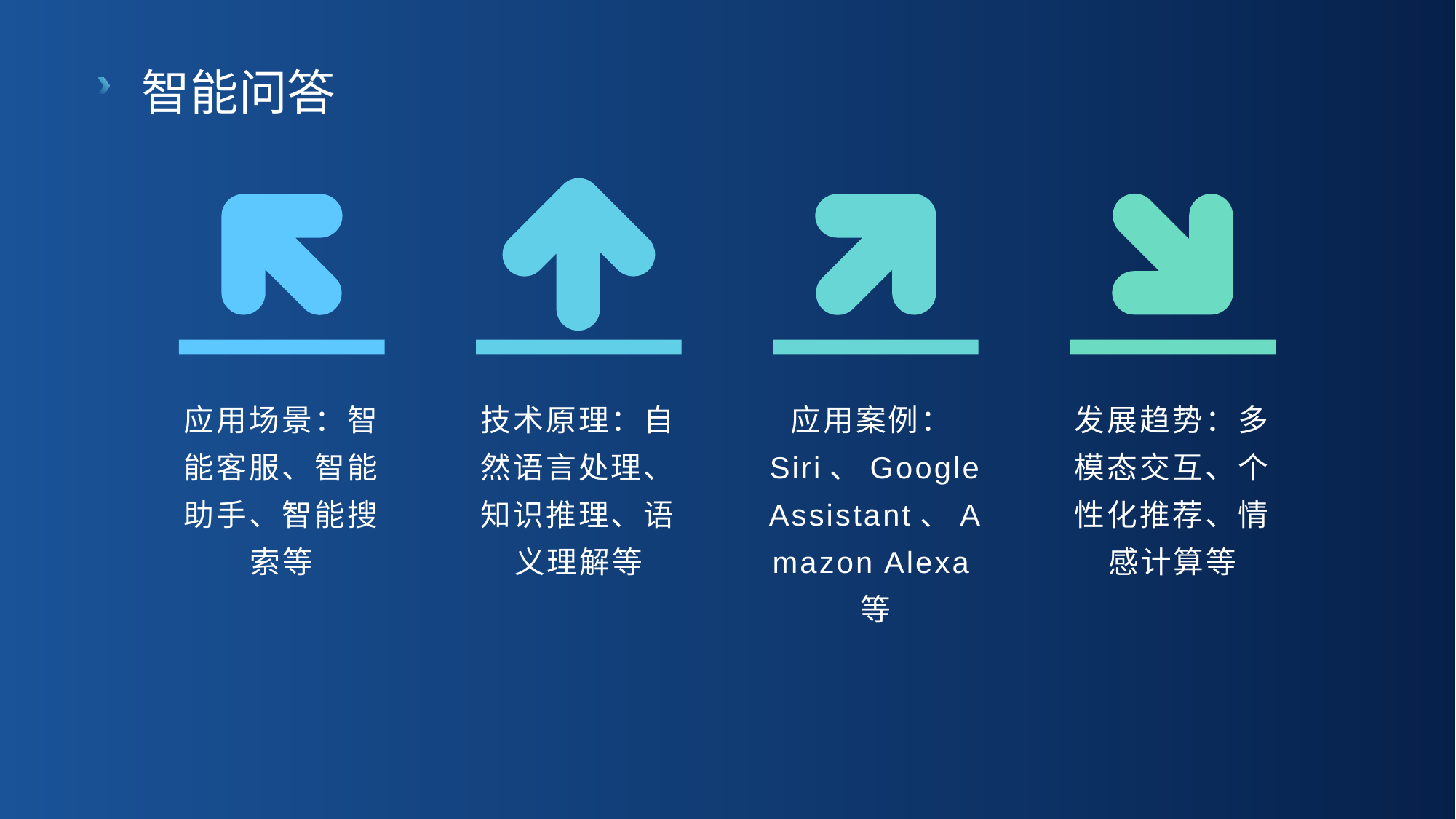

智能问答

应用场景：智能客服、智能助手、智能搜索等
技术原理：自然语言处理、知识推理、语义理解等
应用案例：Siri、Google Assistant、Amazon Alexa等
发展趋势：多模态交互、个性化推荐、情感计算等